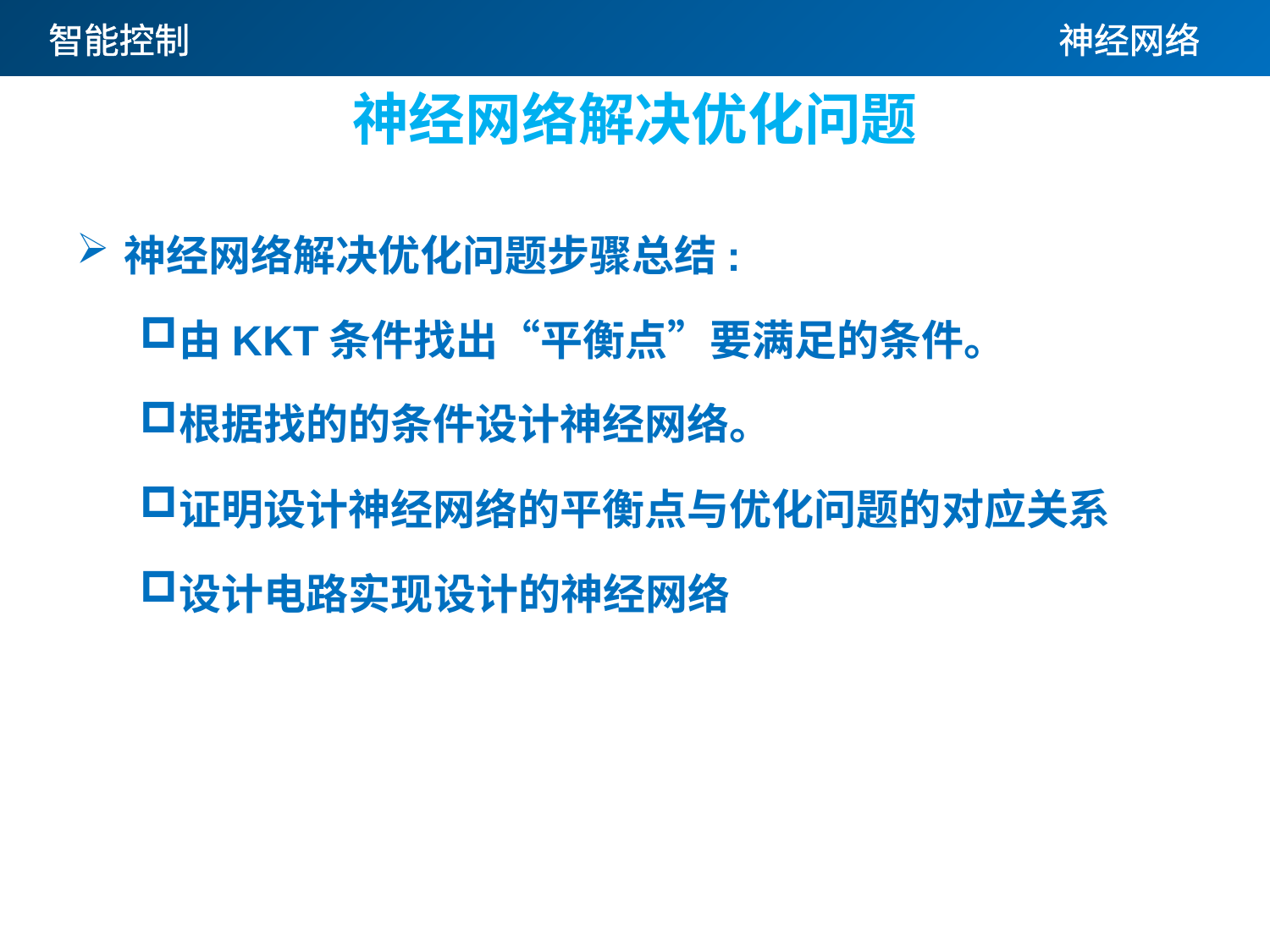

# 神经网络解决优化问题
神经网络解决优化问题步骤总结:
由KKT条件找出“平衡点”要满足的条件。
根据找的的条件设计神经网络。
证明设计神经网络的平衡点与优化问题的对应关系
设计电路实现设计的神经网络